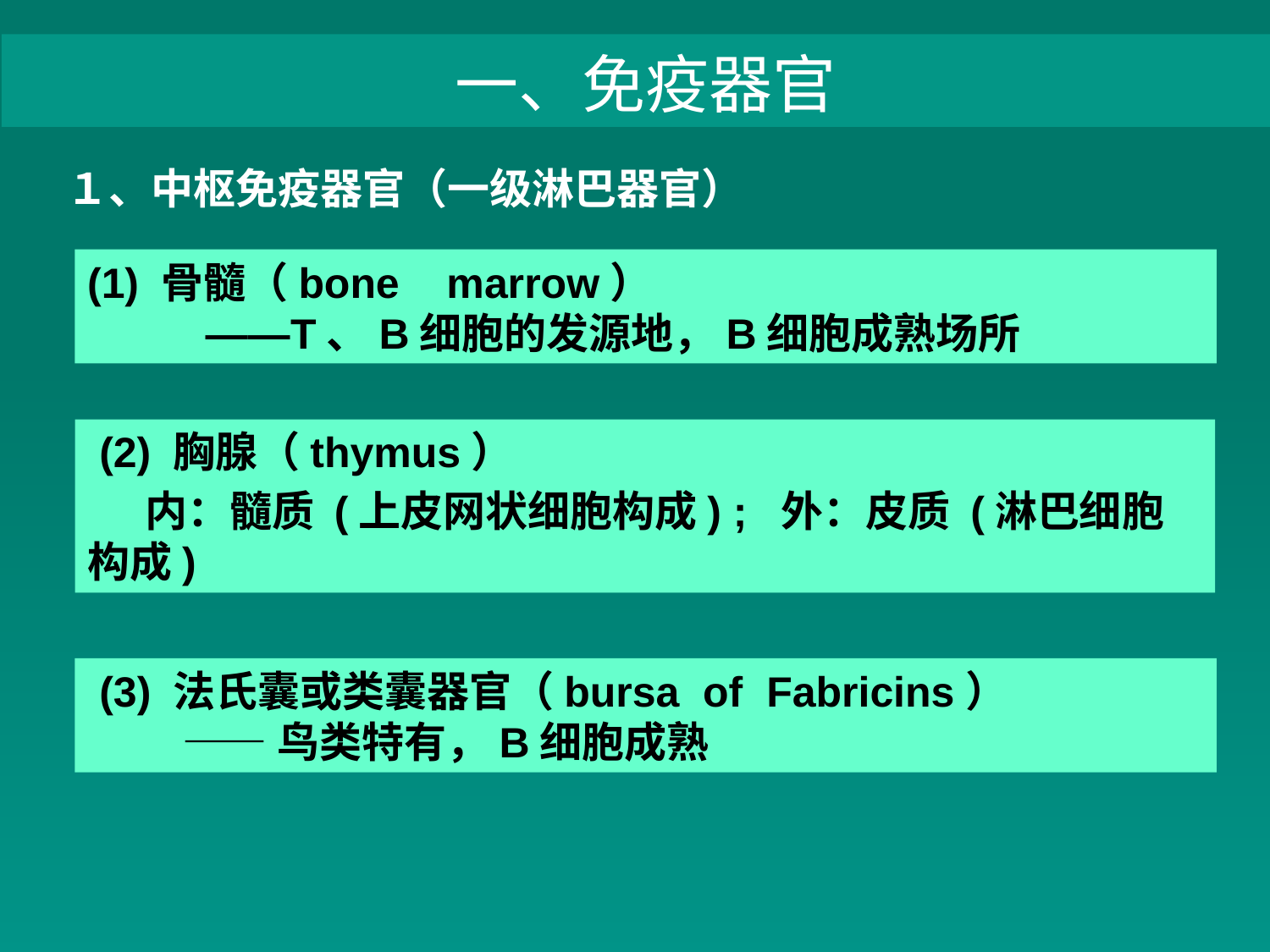

一、免疫器官
１、中枢免疫器官（一级淋巴器官）
(1) 骨髓（bone    marrow）
          ——T、B细胞的发源地，B细胞成熟场所
 (2) 胸腺（thymus）
     内：髓质 (上皮网状细胞构成) ;  外：皮质 (淋巴细胞构成)

 (3) 法氏囊或类囊器官（bursa  of  Fabricins）
          ——鸟类特有，B细胞成熟